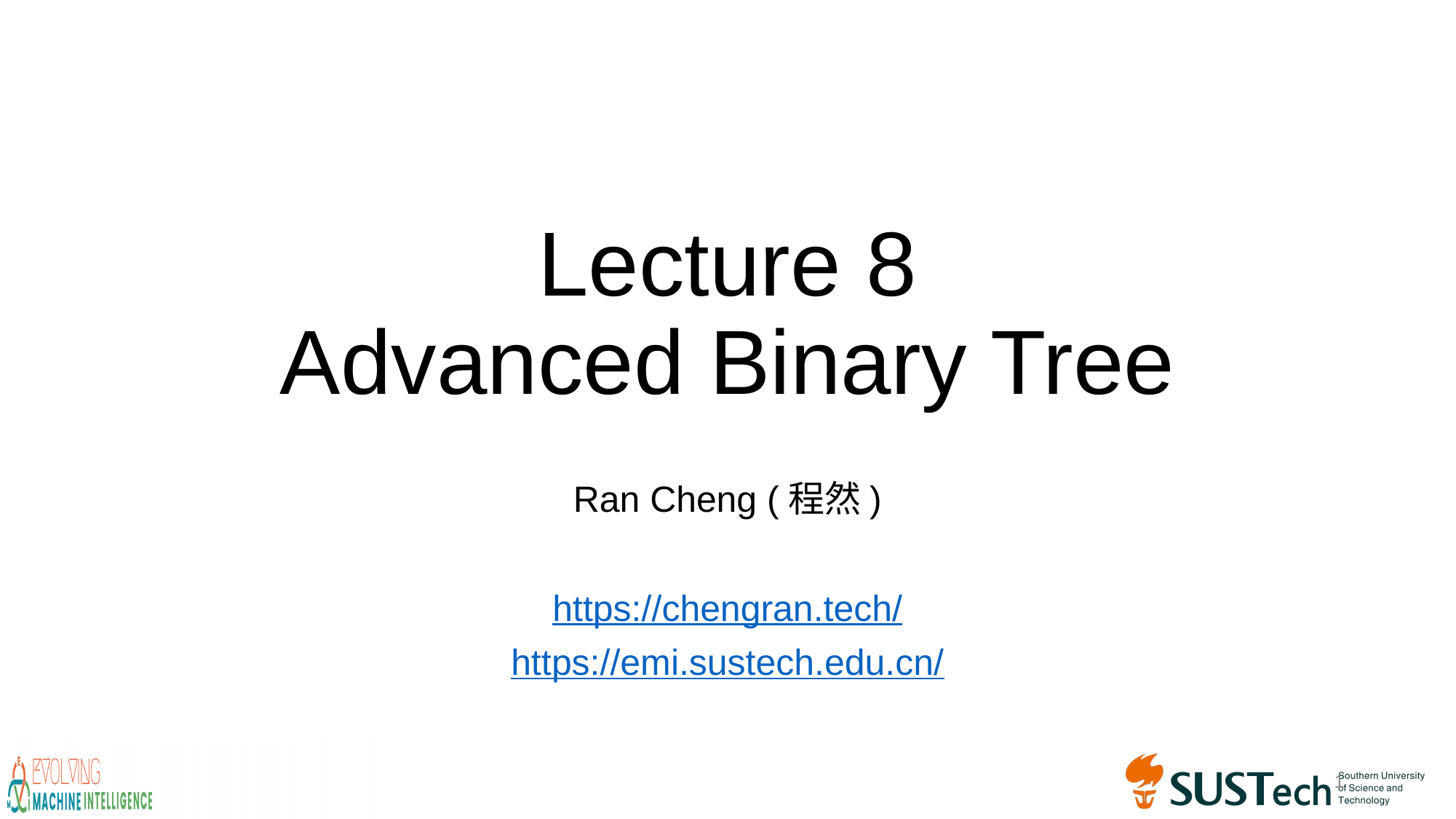

# Lecture 8 Advanced Binary Tree
Ran Cheng (程然)

https://chengran.tech/
https://emi.sustech.edu.cn/

1